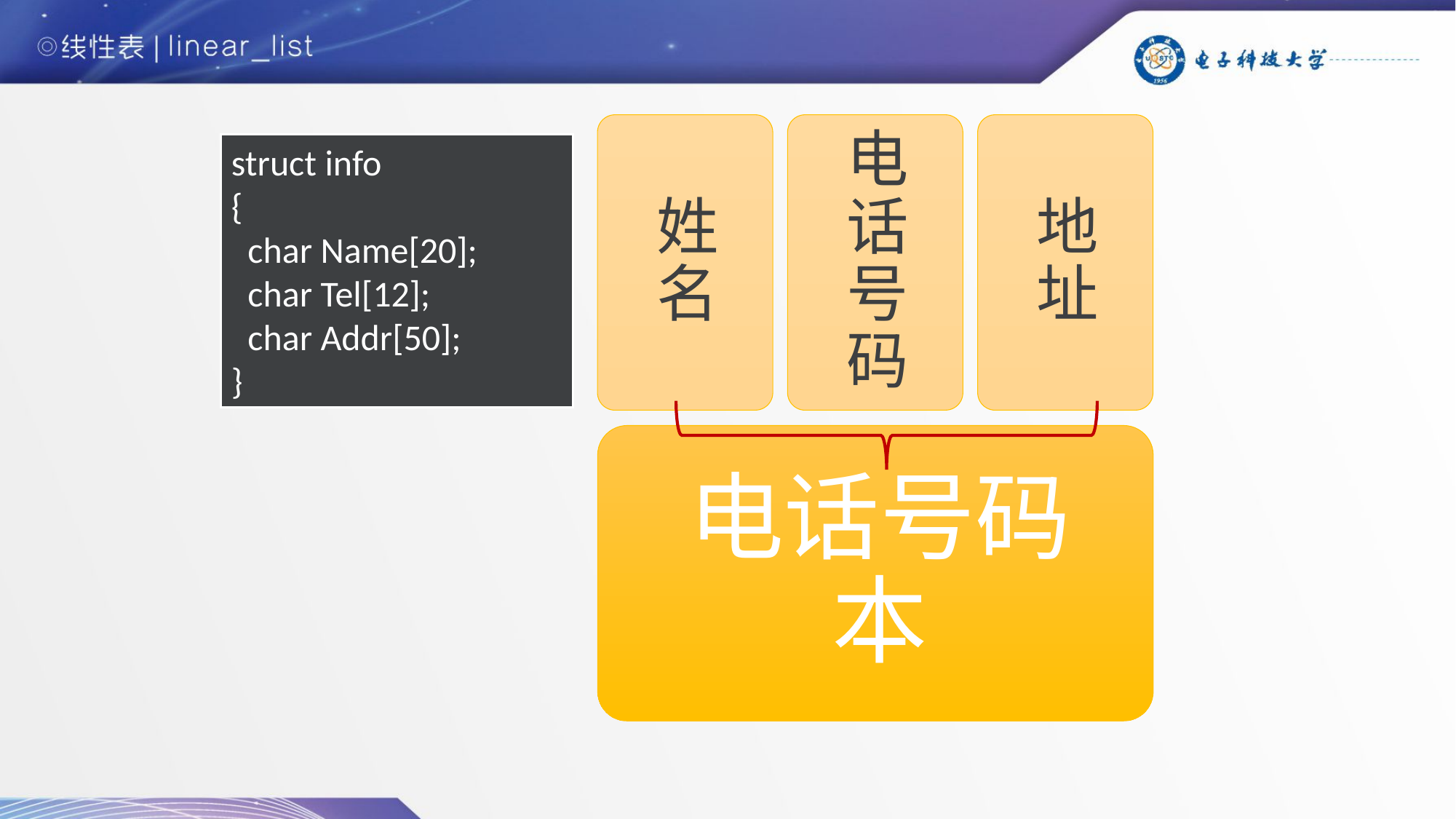

# 输入
电话号码本
姓名
电话号码
地址
struct info
{
  char Name[20];
  char Tel[12];
  char Addr[50];
}